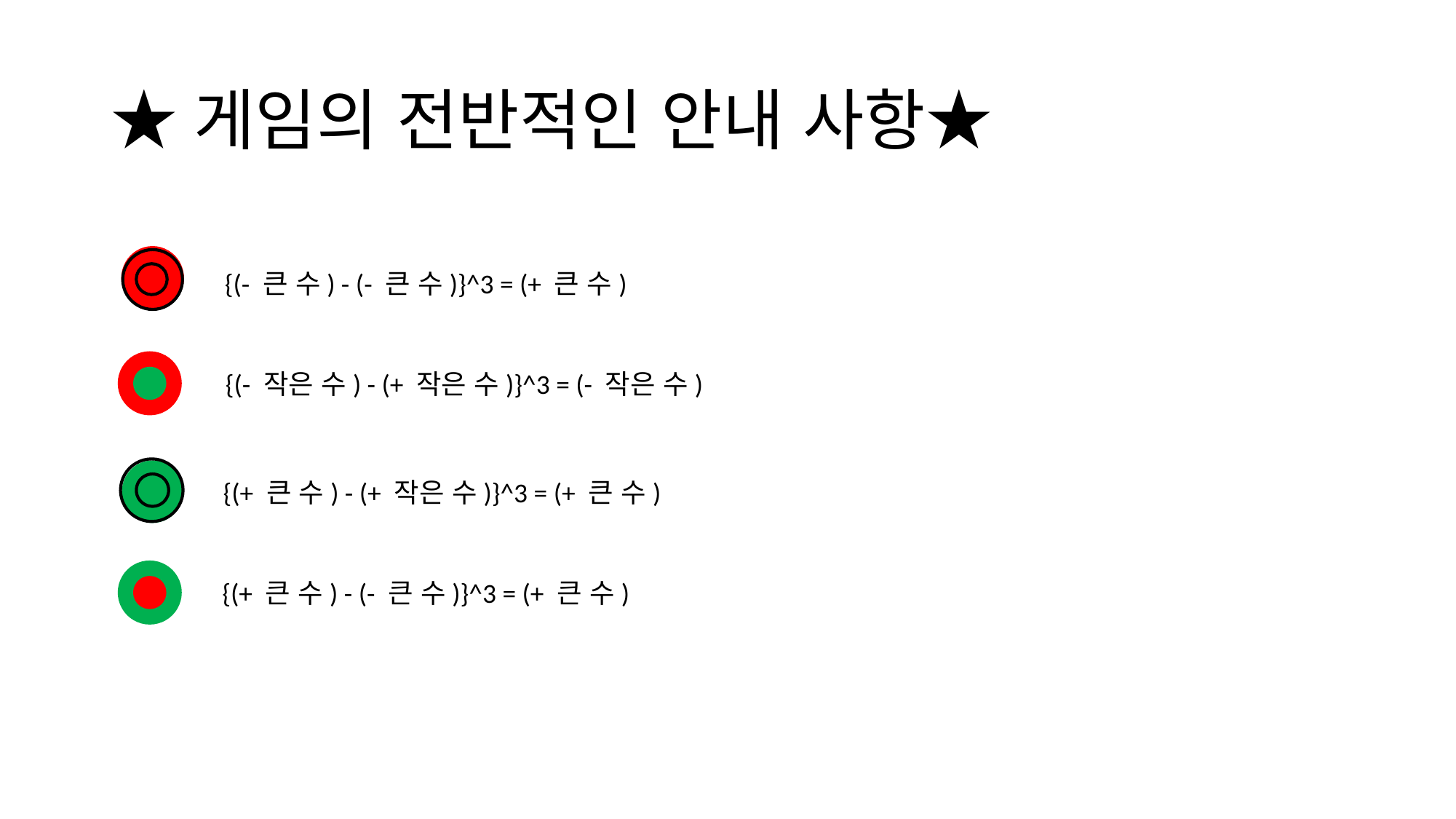

# ★게임의 전반적인 안내 사항★

{(- 큰 수) - (- 큰 수)}^3 = (+ 큰 수)

{(- 작은 수) - (+ 작은 수)}^3 = (- 작은 수)

{(+ 큰 수) - (+ 작은 수)}^3 = (+ 큰 수)

{(+ 큰 수) - (- 큰 수)}^3 = (+ 큰 수)